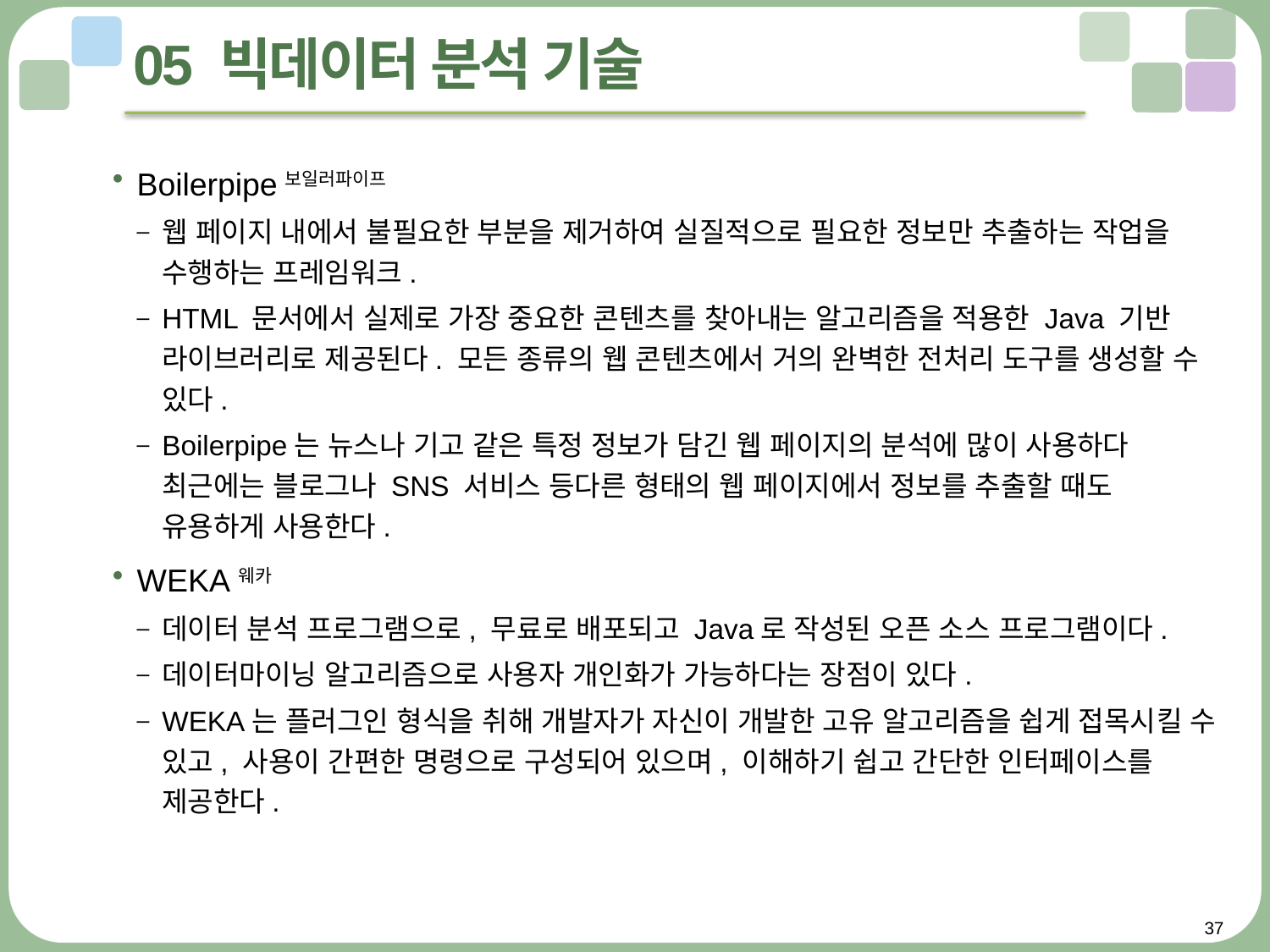

# 05 빅데이터 분석 기술
Boilerpipe보일러파이프
웹 페이지 내에서 불필요한 부분을 제거하여 실질적으로 필요한 정보만 추출하는 작업을 수행하는 프레임워크.
HTML 문서에서 실제로 가장 중요한 콘텐츠를 찾아내는 알고리즘을 적용한 Java 기반 라이브러리로 제공된다. 모든 종류의 웹 콘텐츠에서 거의 완벽한 전처리 도구를 생성할 수 있다.
Boilerpipe는 뉴스나 기고 같은 특정 정보가 담긴 웹 페이지의 분석에 많이 사용하다 최근에는 블로그나 SNS 서비스 등다른 형태의 웹 페이지에서 정보를 추출할 때도 유용하게 사용한다.
WEKA웨카
데이터 분석 프로그램으로, 무료로 배포되고 Java로 작성된 오픈 소스 프로그램이다.
데이터마이닝 알고리즘으로 사용자 개인화가 가능하다는 장점이 있다.
WEKA는 플러그인 형식을 취해 개발자가 자신이 개발한 고유 알고리즘을 쉽게 접목시킬 수 있고, 사용이 간편한 명령으로 구성되어 있으며, 이해하기 쉽고 간단한 인터페이스를 제공한다.